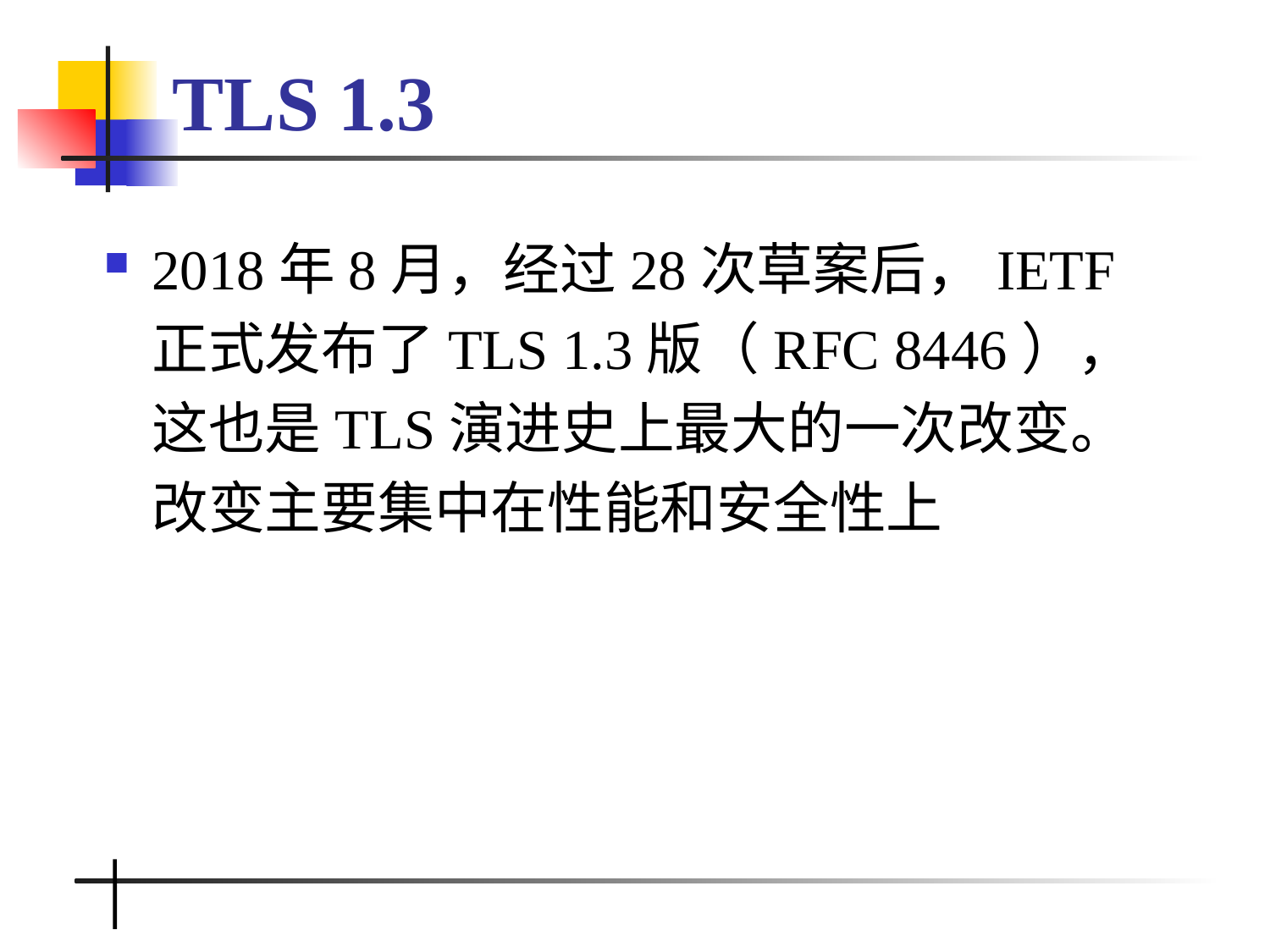

# TLS 1.3
2018年8月，经过28次草案后，IETF正式发布了TLS 1.3版（RFC 8446），这也是TLS演进史上最大的一次改变。改变主要集中在性能和安全性上